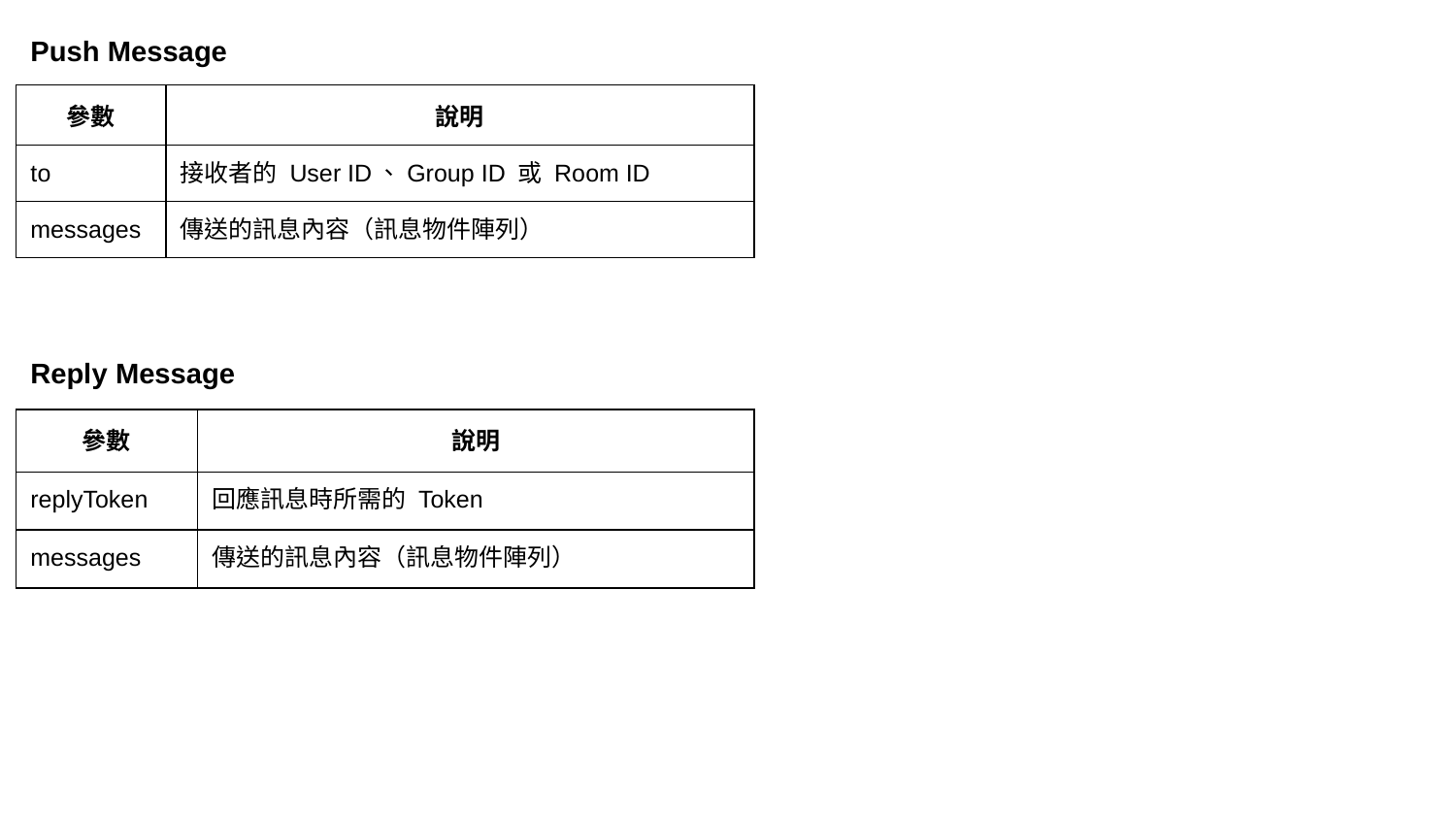

Push Message
| 參數 | 說明 |
| --- | --- |
| to | 接收者的 User ID、Group ID 或 Room ID |
| messages | 傳送的訊息內容（訊息物件陣列） |
Reply Message
| 參數 | 說明 |
| --- | --- |
| replyToken | 回應訊息時所需的 Token |
| messages | 傳送的訊息內容（訊息物件陣列） |